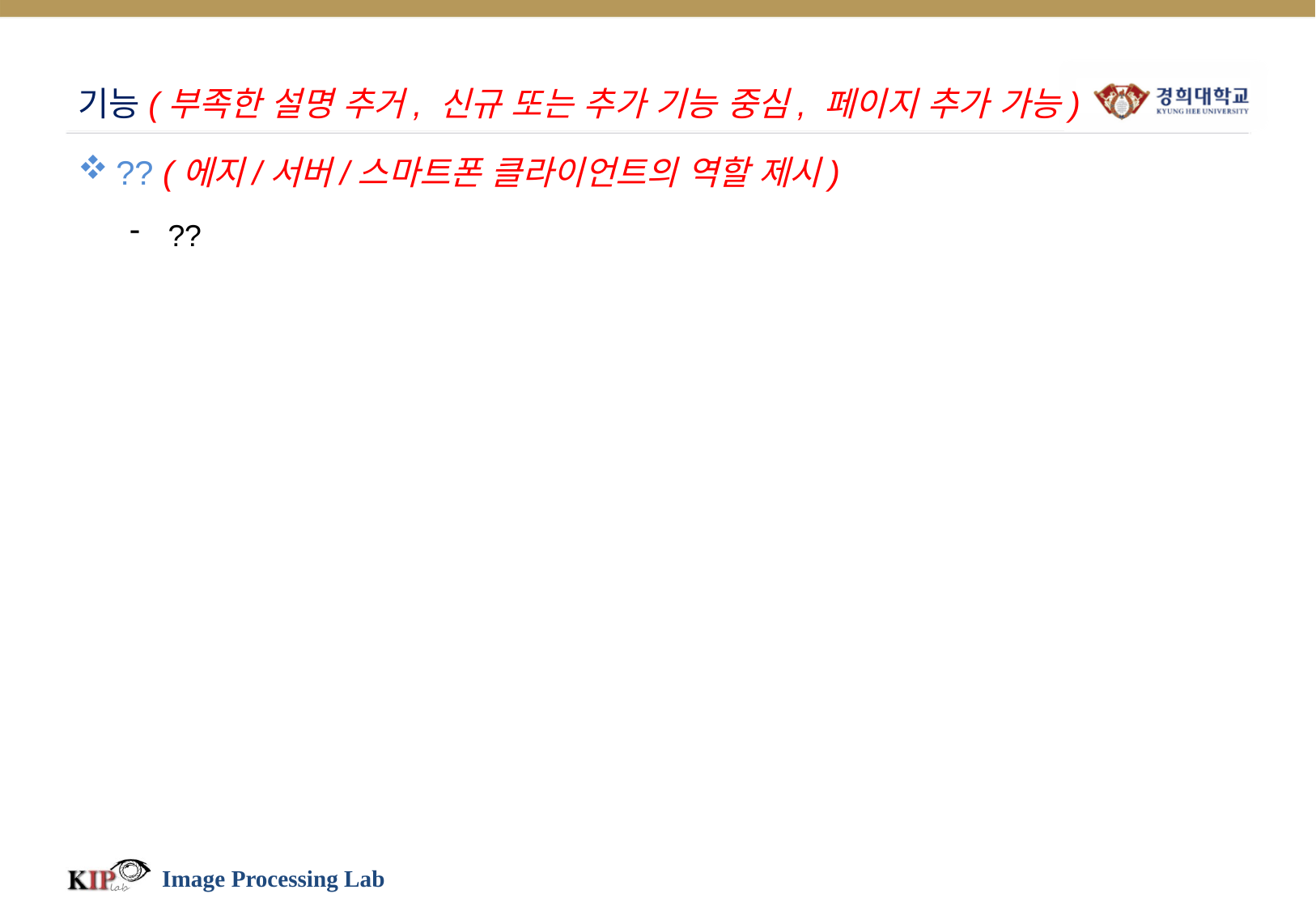

# 기능(부족한 설명 추거, 신규 또는 추가 기능 중심, 페이지 추가 가능)
?? (에지/서버/스마트폰 클라이언트의 역할 제시)
??

Image Processing Lab